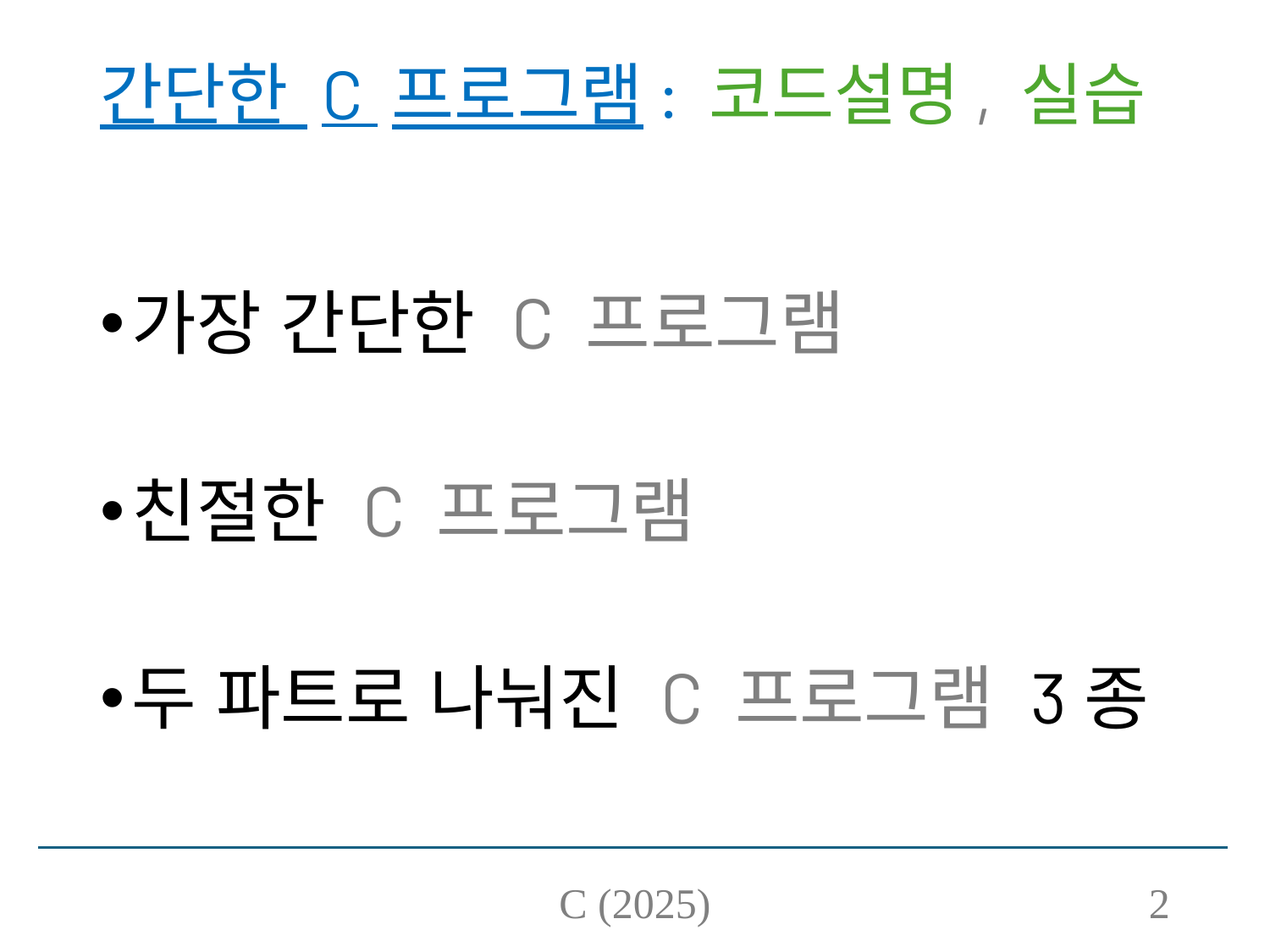

# 간단한 C 프로그램: 코드설명, 실습

가장 간단한 C 프로그램

친절한 C 프로그램

두 파트로 나눠진 C 프로그램 3종
C (2025)
2